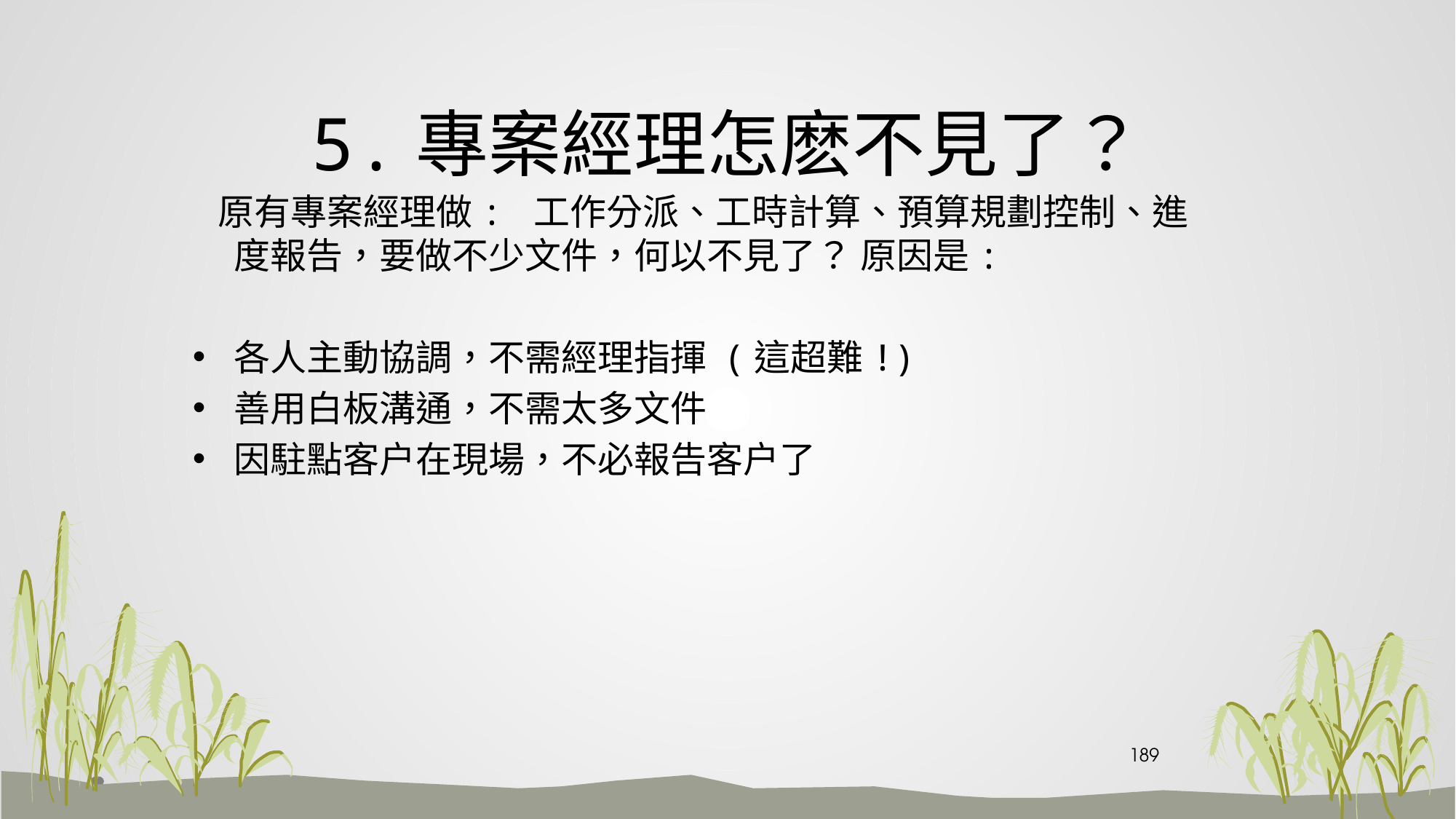

# 5.專案經理怎麽不見了？
  原有專案經理做: 工作分派、工時計算、預算規劃控制、進度報告，要做不少文件，何以不見了？ 原因是:

各人主動協調，不需經理指揮 (這超難!)
善用白板溝通，不需太多文件
因駐點客户在現場，不必報告客户了
189